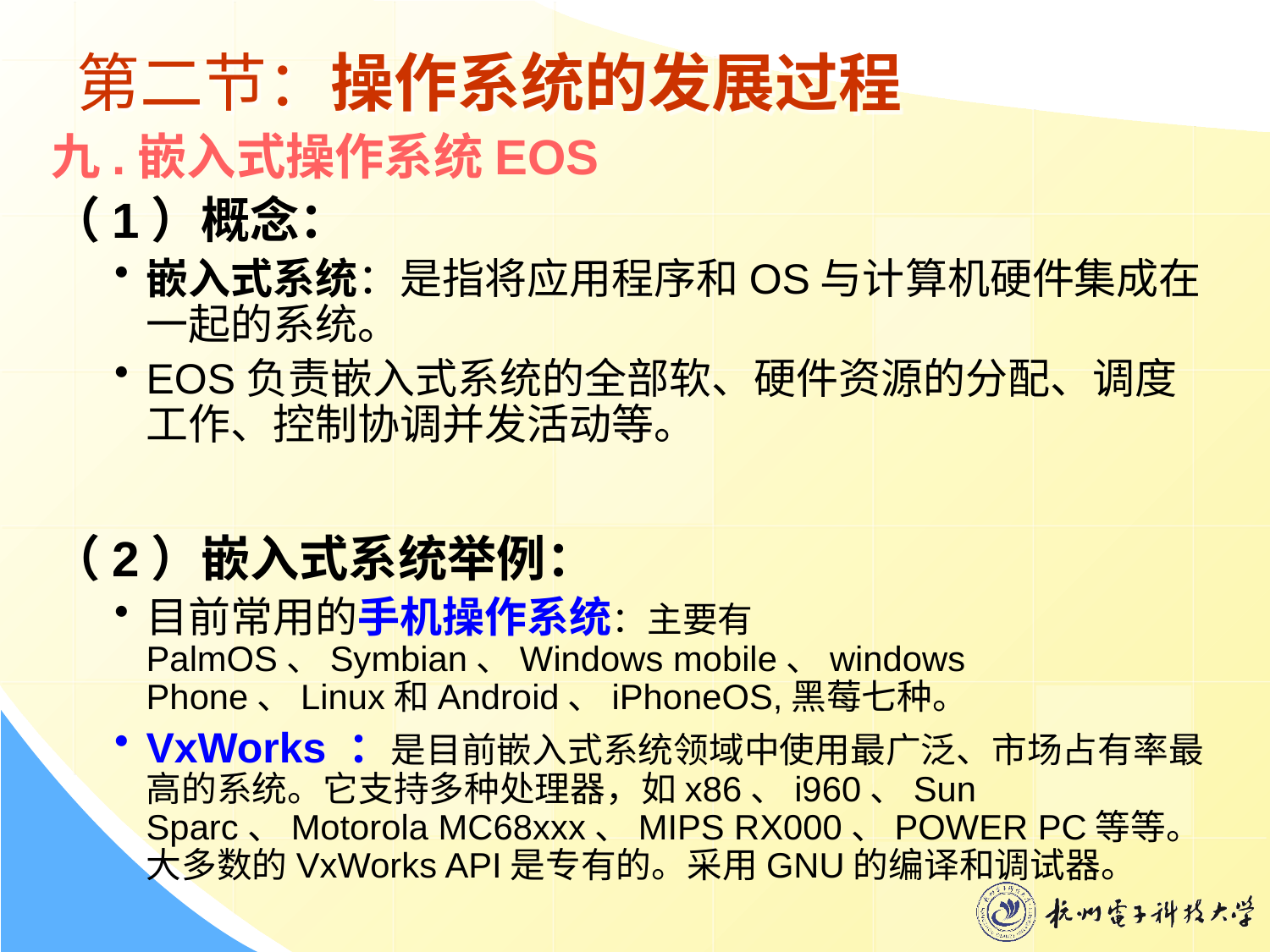

# 第二节：操作系统的发展过程
九.嵌入式操作系统EOS
（1）概念：
嵌入式系统：是指将应用程序和OS与计算机硬件集成在一起的系统。
EOS负责嵌入式系统的全部软、硬件资源的分配、调度工作、控制协调并发活动等。

（2）嵌入式系统举例：
目前常用的手机操作系统：主要有PalmOS、Symbian、Windows mobile、windows Phone、Linux和Android、iPhoneOS,黑莓七种。
VxWorks ：是目前嵌入式系统领域中使用最广泛、市场占有率最高的系统。它支持多种处理器，如x86、i960、Sun Sparc、Motorola MC68xxx、MIPS RX000、POWER PC等等。大多数的VxWorks API是专有的。采用GNU的编译和调试器。